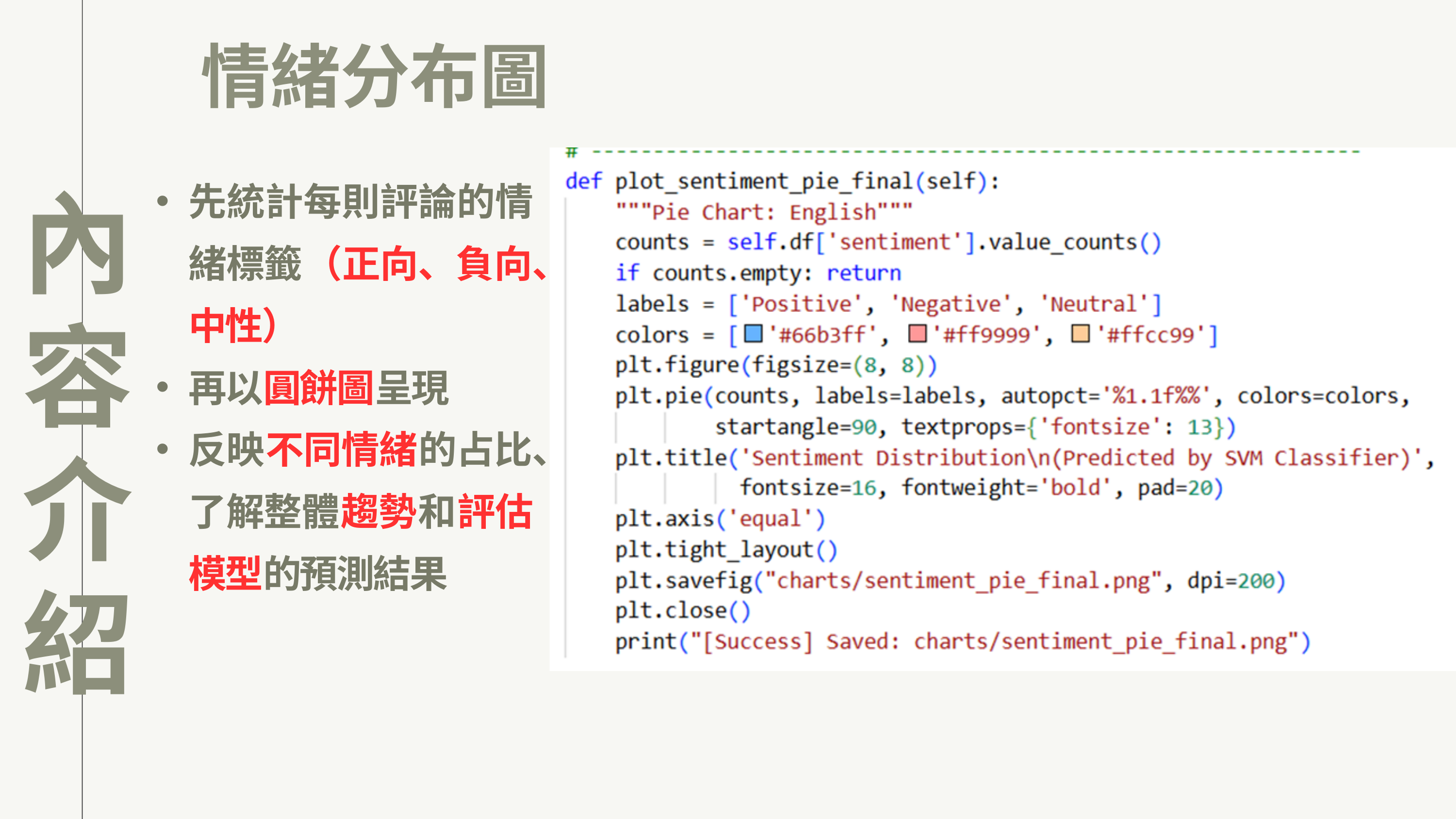

內容介紹
情緒分布圖

先統計每則評論的情緒標籤（正向、負向、中性）
再以圓餅圖呈現
反映不同情緒的占比、了解整體趨勢和評估模型的預測結果